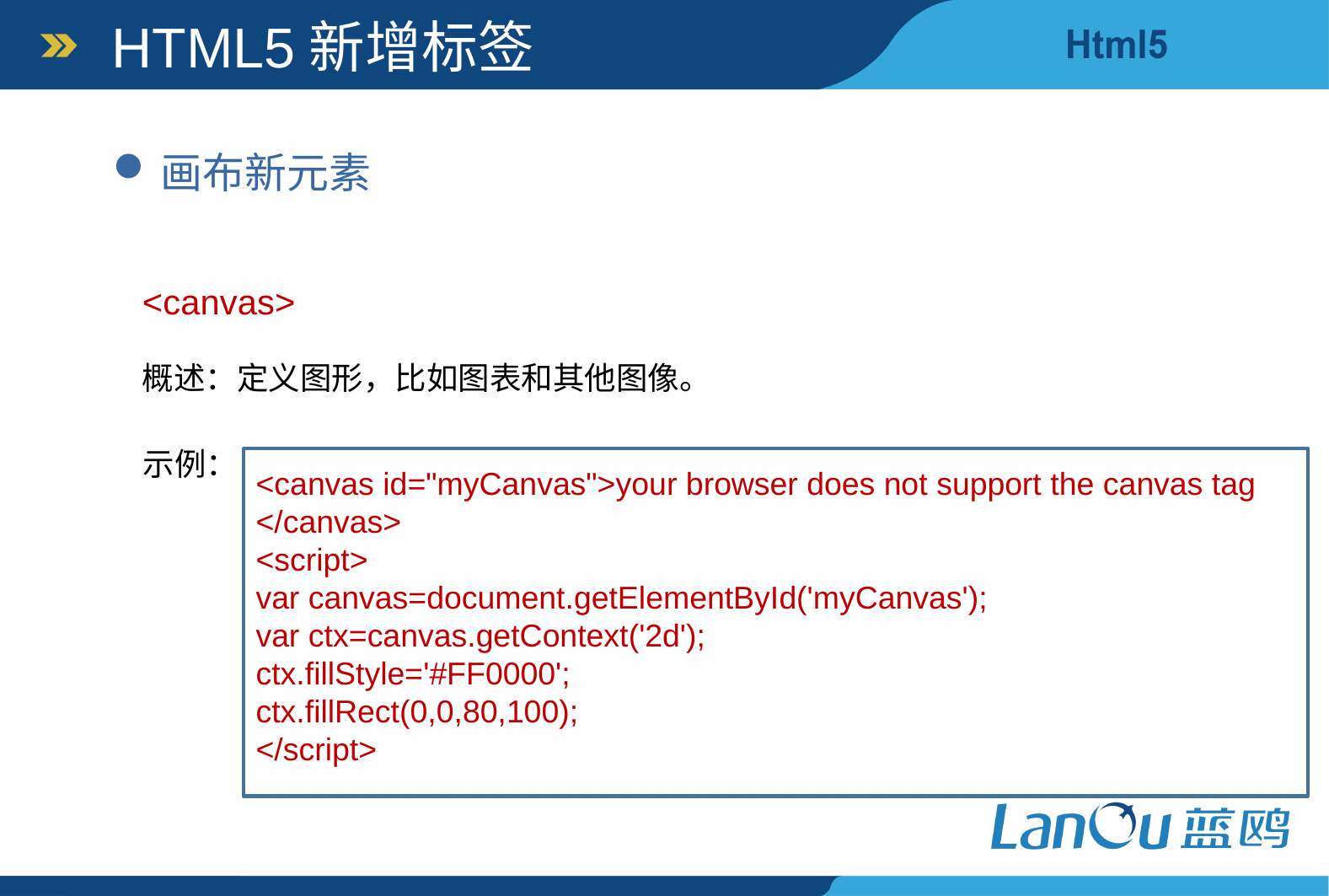

HTML5新增标签
画布新元素

<canvas>
概述：定义图形，比如图表和其他图像。
示例：

<canvas id="myCanvas">your browser does not support the canvas tag </canvas>
<script>
var canvas=document.getElementById('myCanvas');
var ctx=canvas.getContext('2d');
ctx.fillStyle='#FF0000';
ctx.fillRect(0,0,80,100);
</script>